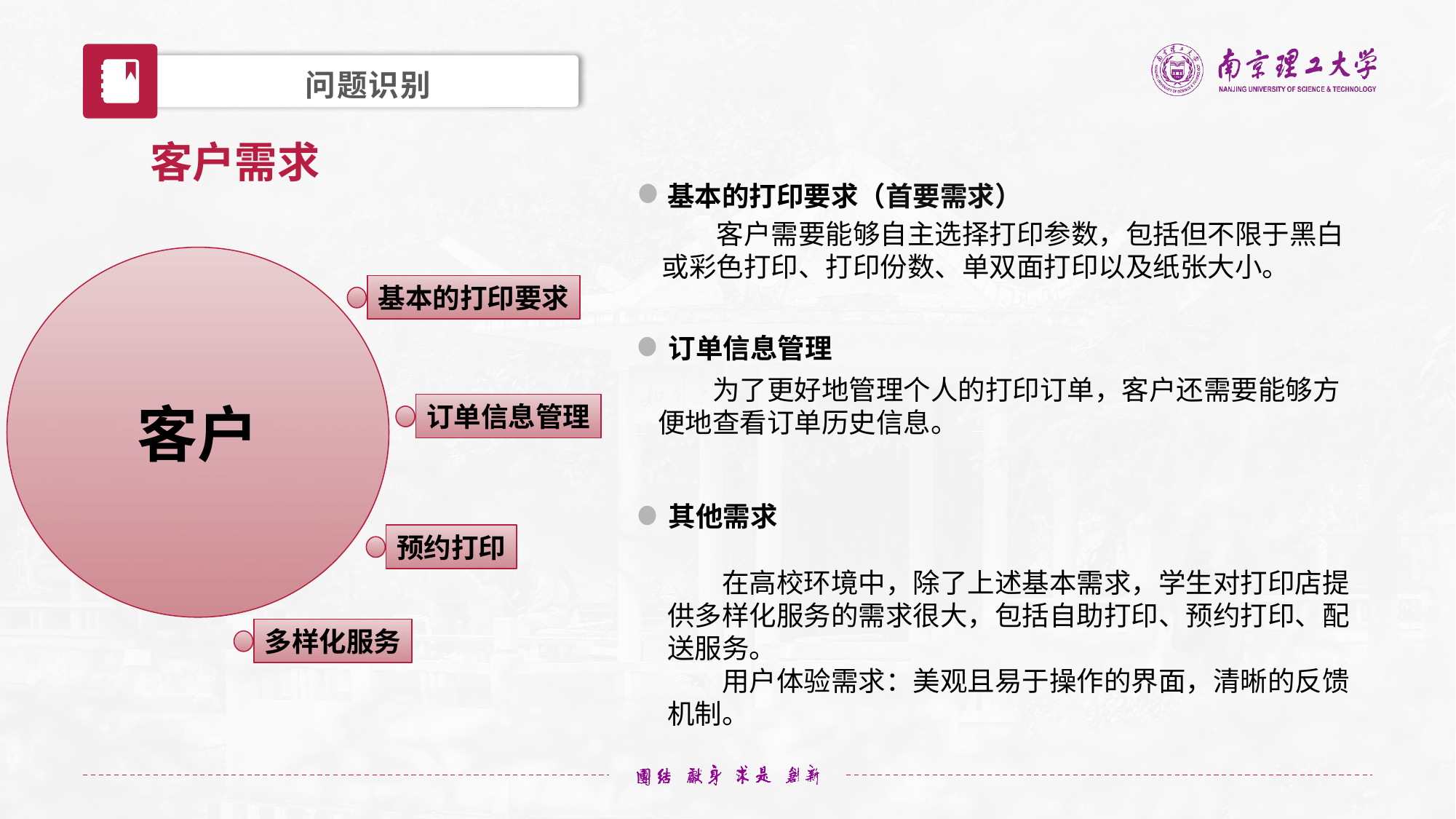

问题识别
客户需求

基本的打印要求（首要需求）

客户需要能够自主选择打印参数，包括但不限于黑白或彩色打印、打印份数、单双面打印以及纸张大小。
客户
基本的打印要求

订单信息管理

预约打印

多样化服务

订单信息管理

为了更好地管理个人的打印订单，客户还需要能够方便地查看订单历史信息。
其他需求

在高校环境中，除了上述基本需求，学生对打印店提供多样化服务的需求很大，包括自助打印、预约打印、配送服务。
用户体验需求：美观且易于操作的界面，清晰的反馈机制。